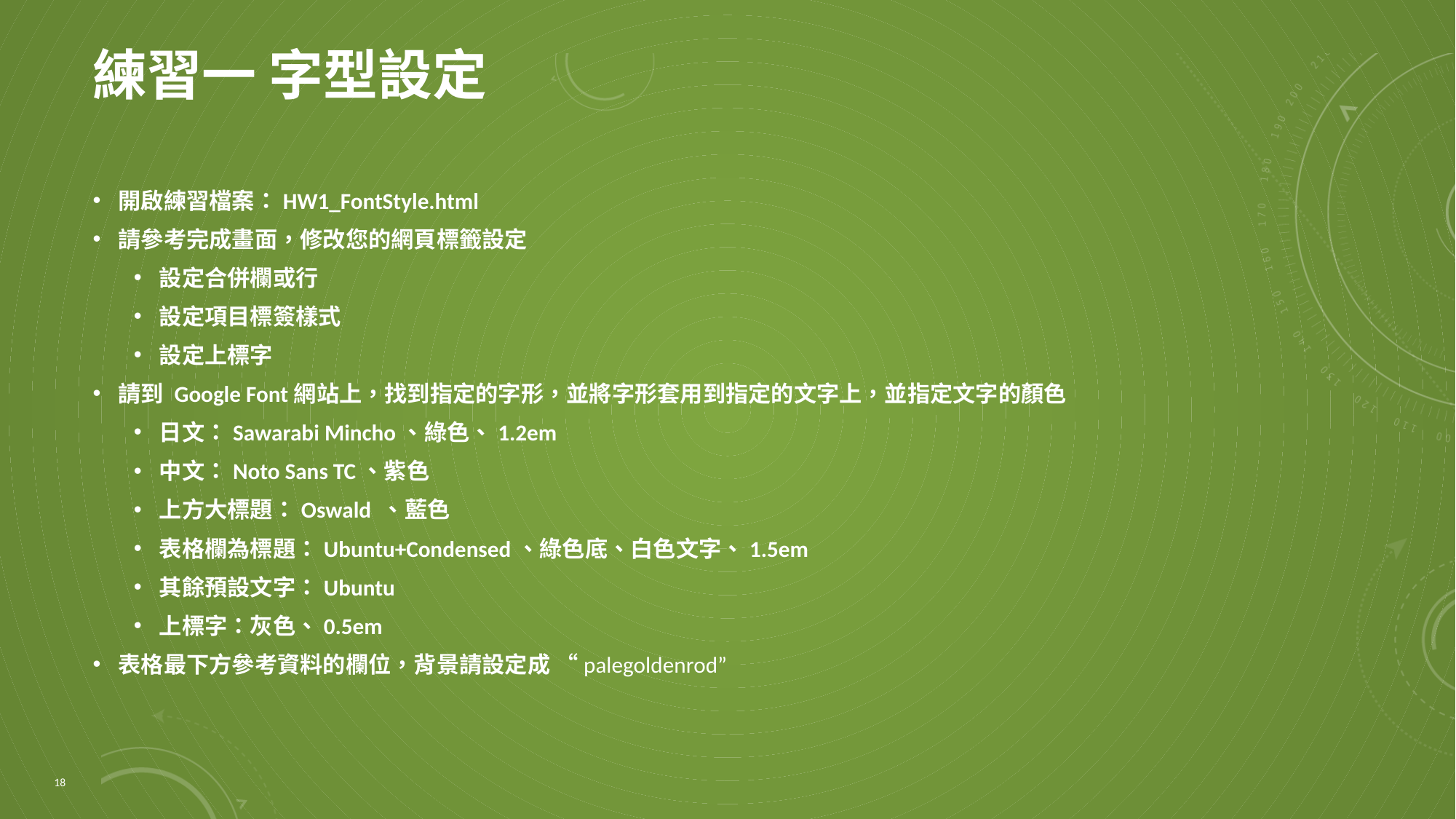

# 練習一 字型設定
開啟練習檔案：HW1_FontStyle.html
請參考完成畫面，修改您的網頁標籤設定
設定合併欄或行
設定項目標簽樣式
設定上標字
請到 Google Font網站上，找到指定的字形，並將字形套用到指定的文字上，並指定文字的顏色
日文：Sawarabi Mincho、綠色、1.2em
中文：Noto Sans TC、紫色
上方大標題：Oswald 、藍色
表格欄為標題：Ubuntu+Condensed、綠色底、白色文字、1.5em
其餘預設文字：Ubuntu
上標字：灰色、0.5em
表格最下方參考資料的欄位，背景請設定成 “palegoldenrod”

18